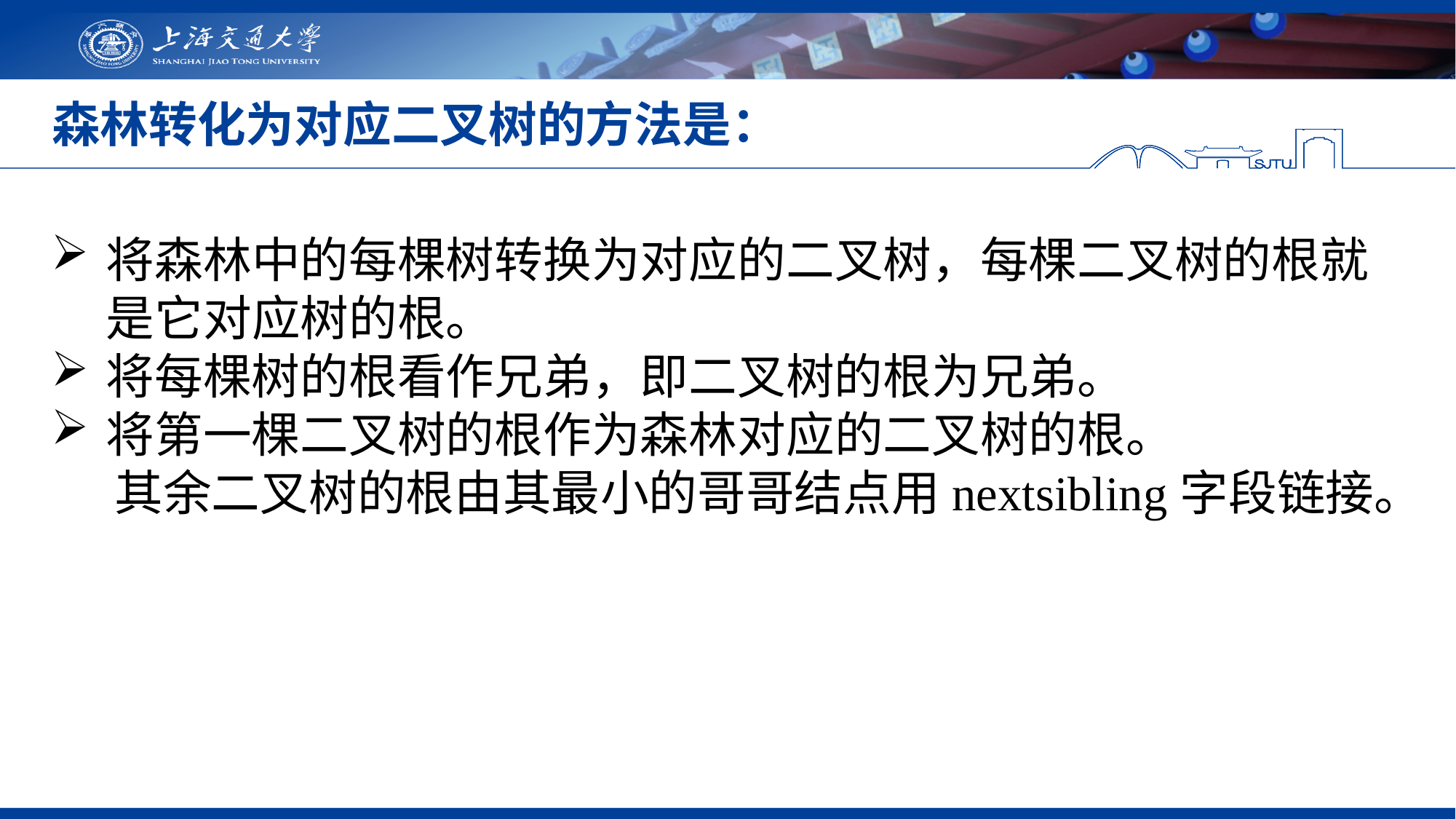

# 森林转化为对应二叉树的方法是：
将森林中的每棵树转换为对应的二叉树，每棵二叉树的根就是它对应树的根。
将每棵树的根看作兄弟，即二叉树的根为兄弟。
将第一棵二叉树的根作为森林对应的二叉树的根。
其余二叉树的根由其最小的哥哥结点用nextsibling字段链接。